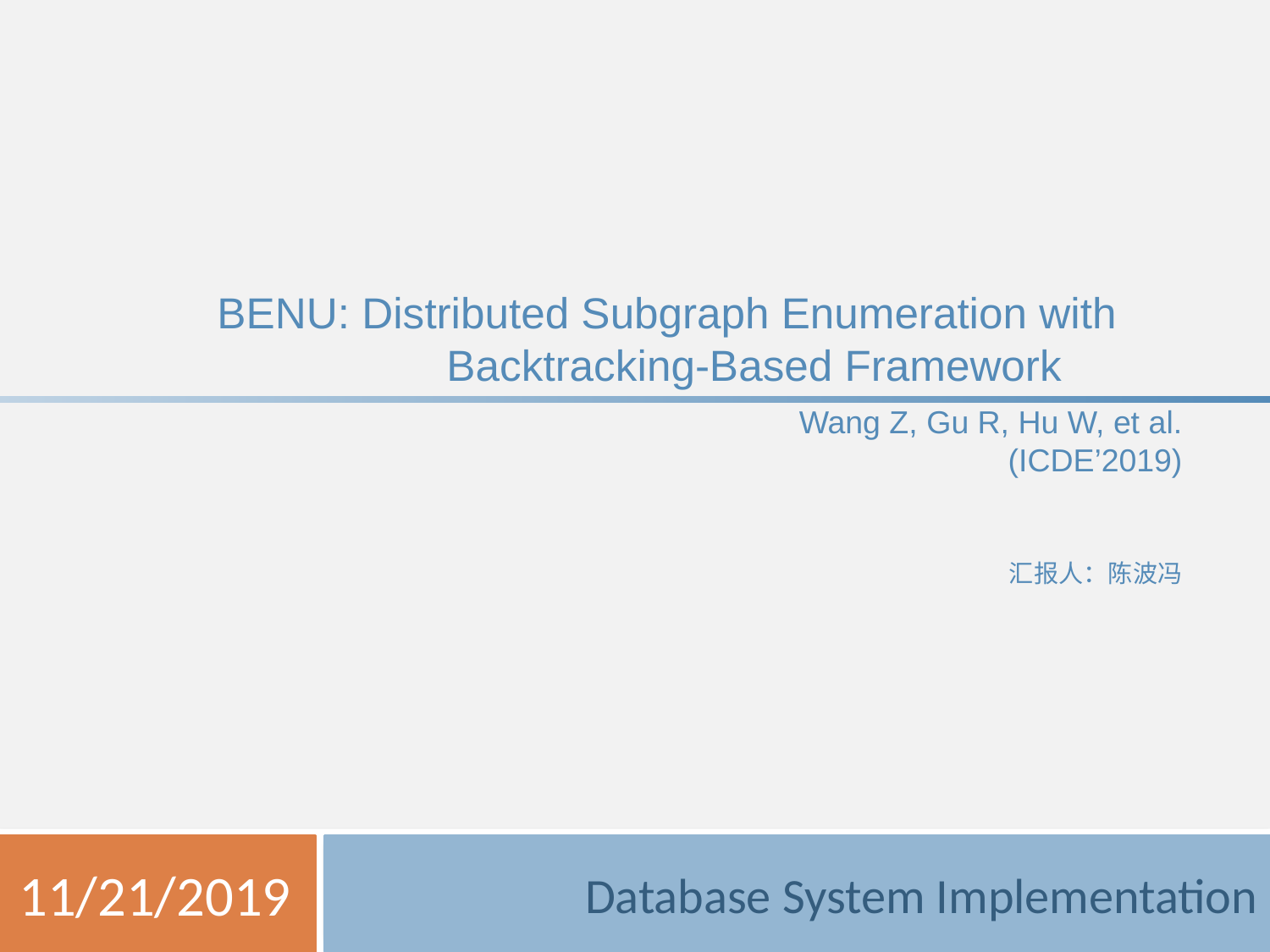

# BENU: Distributed Subgraph Enumeration with Backtracking-Based Framework
Wang Z, Gu R, Hu W, et al.
					      (ICDE’2019)
				                                          汇报人：陈波冯
11/21/2019
Database System Implementation